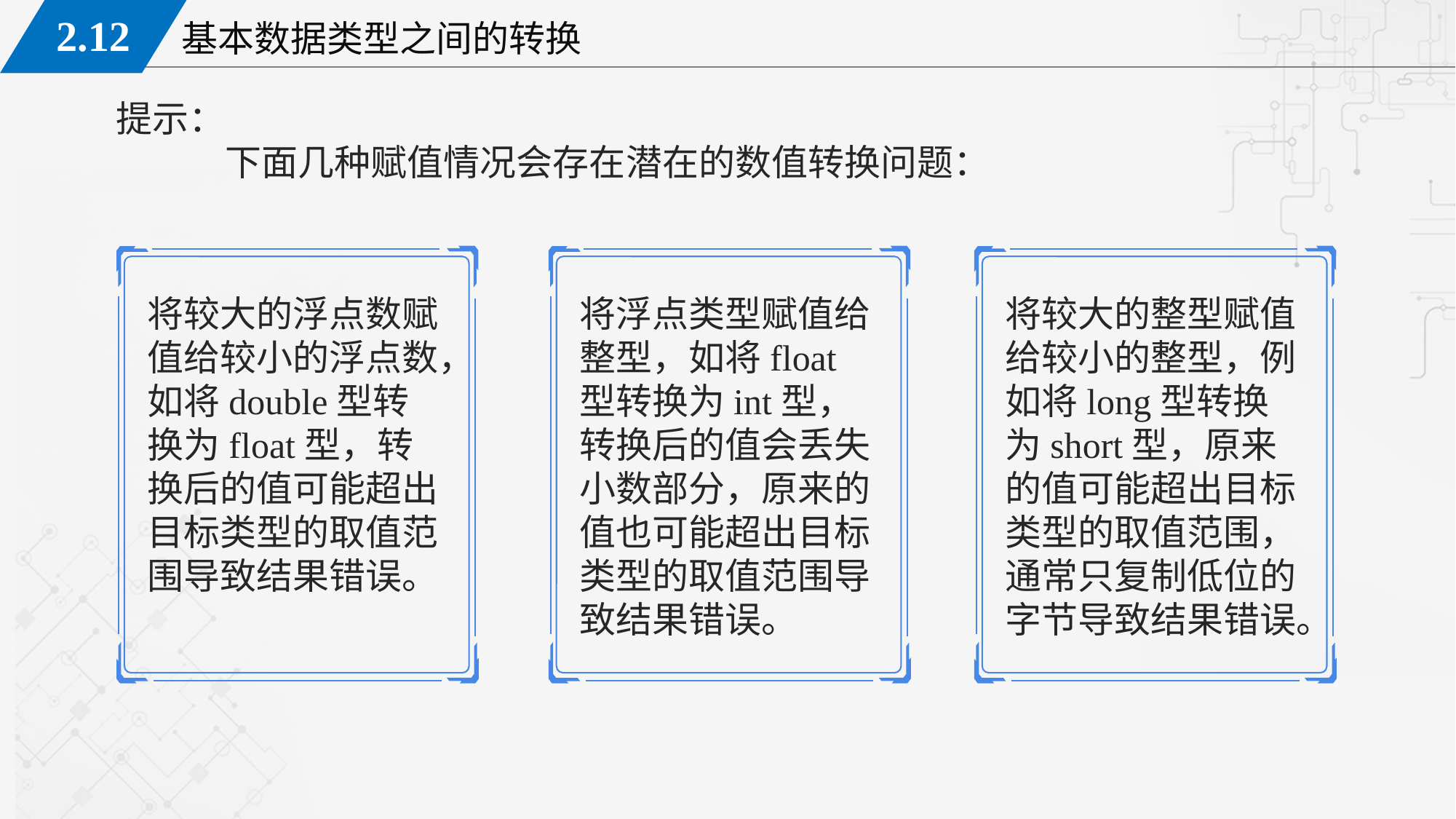

提示：
	下面几种赋值情况会存在潜在的数值转换问题：

将较大的浮点数赋值给较小的浮点数，如将double型转换为float型，转换后的值可能超出目标类型的取值范围导致结果错误。

将浮点类型赋值给整型，如将float型转换为int型，转换后的值会丢失小数部分，原来的值也可能超出目标类型的取值范围导致结果错误。

将较大的整型赋值给较小的整型，例如将long型转换为short型，原来的值可能超出目标类型的取值范围，通常只复制低位的字节导致结果错误。